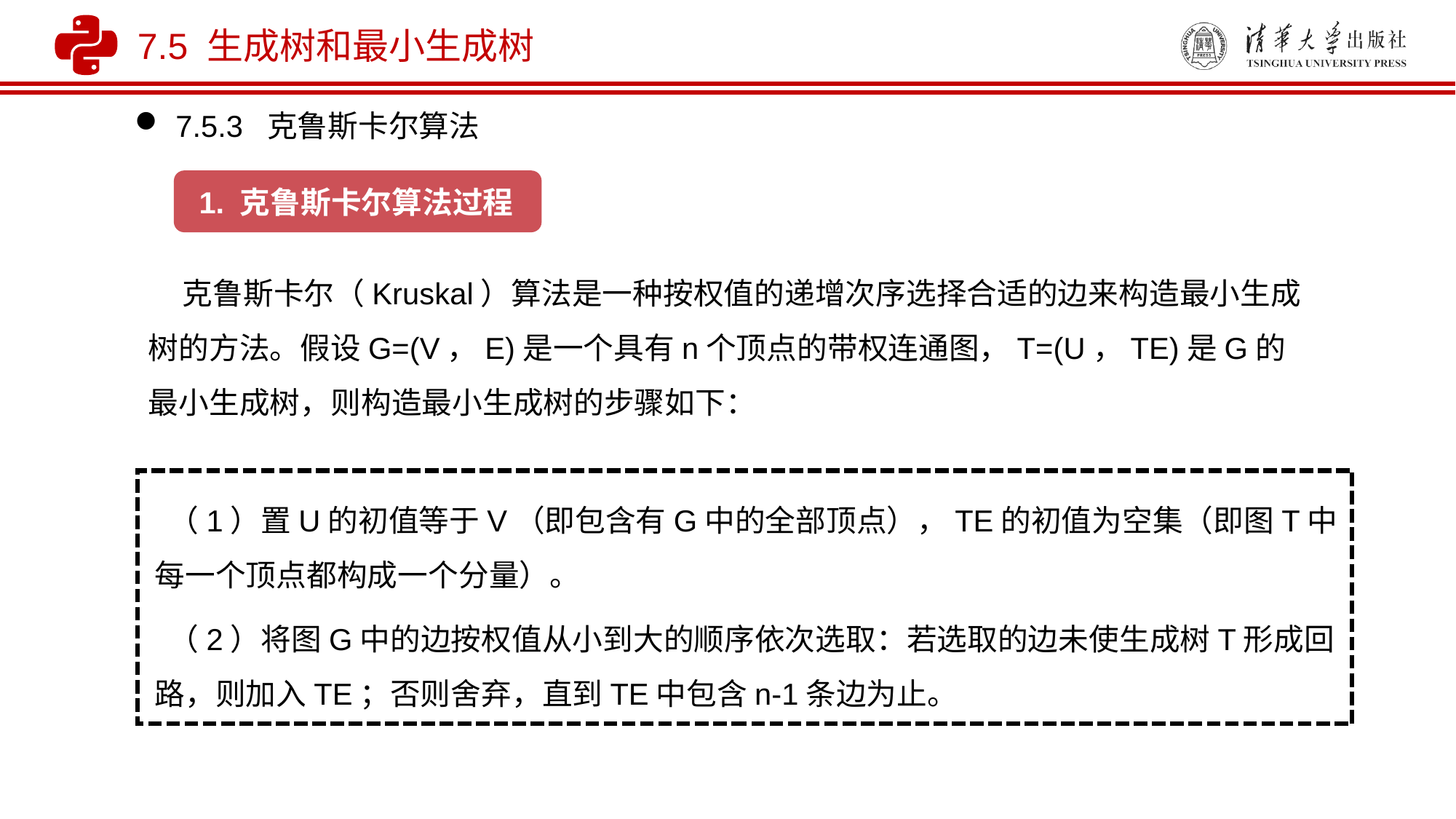

7.5 生成树和最小生成树
7.5.3  克鲁斯卡尔算法

1. 克鲁斯卡尔算法过程
    克鲁斯卡尔（Kruskal）算法是一种按权值的递增次序选择合适的边来构造最小生成树的方法。假设G=(V，E)是一个具有n个顶点的带权连通图，T=(U，TE)是G的最小生成树，则构造最小生成树的步骤如下：
 （1）置U的初值等于V（即包含有G中的全部顶点），TE的初值为空集（即图T中每一个顶点都构成一个分量）。
 （2）将图G中的边按权值从小到大的顺序依次选取：若选取的边未使生成树T形成回路，则加入TE；否则舍弃，直到TE中包含n-1条边为止。